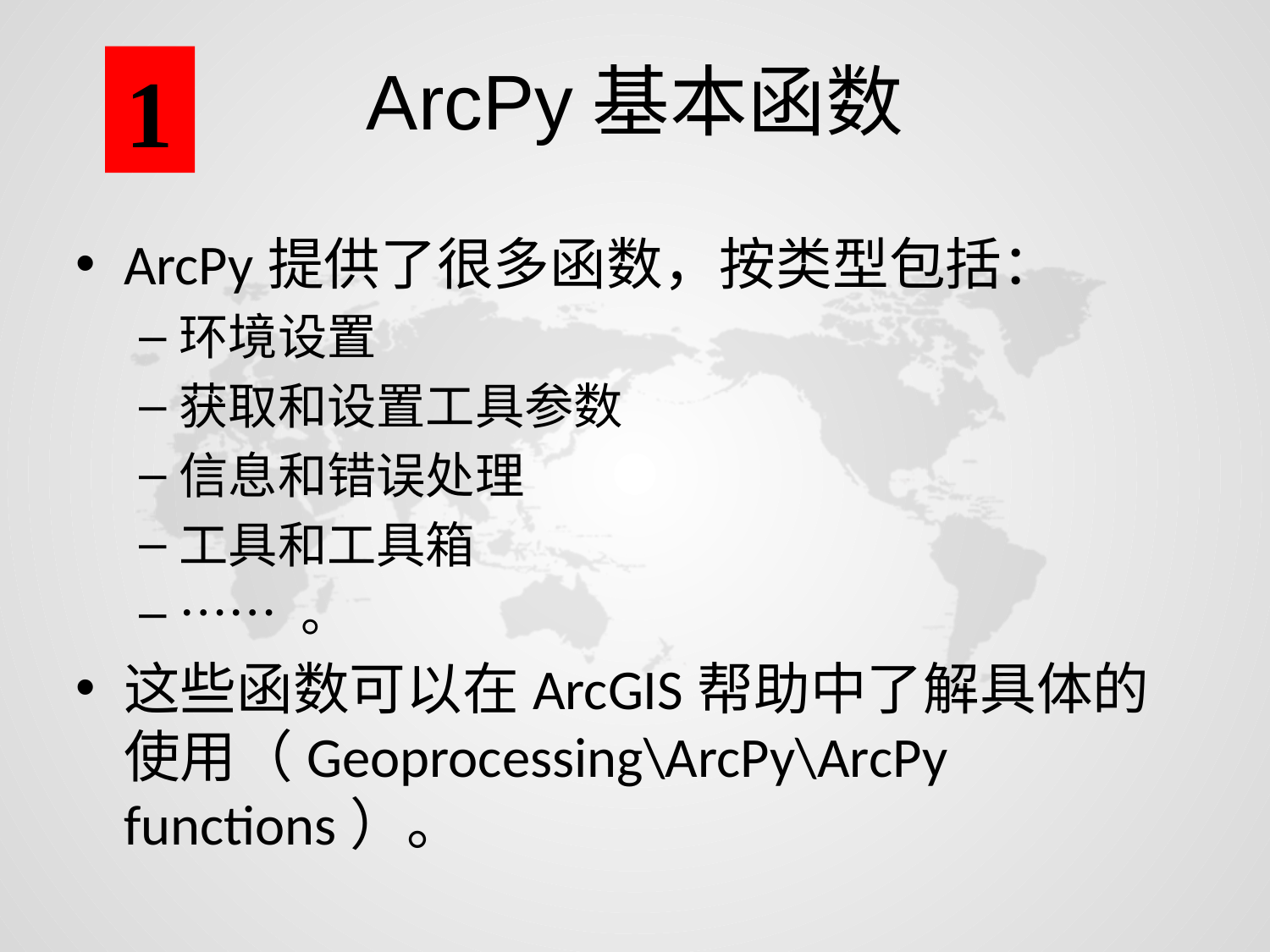

# ArcPy基本函数
1
ArcPy提供了很多函数，按类型包括：
环境设置
获取和设置工具参数
信息和错误处理
工具和工具箱
…… 。
这些函数可以在ArcGIS帮助中了解具体的使用（Geoprocessing\ArcPy\ArcPy functions）。